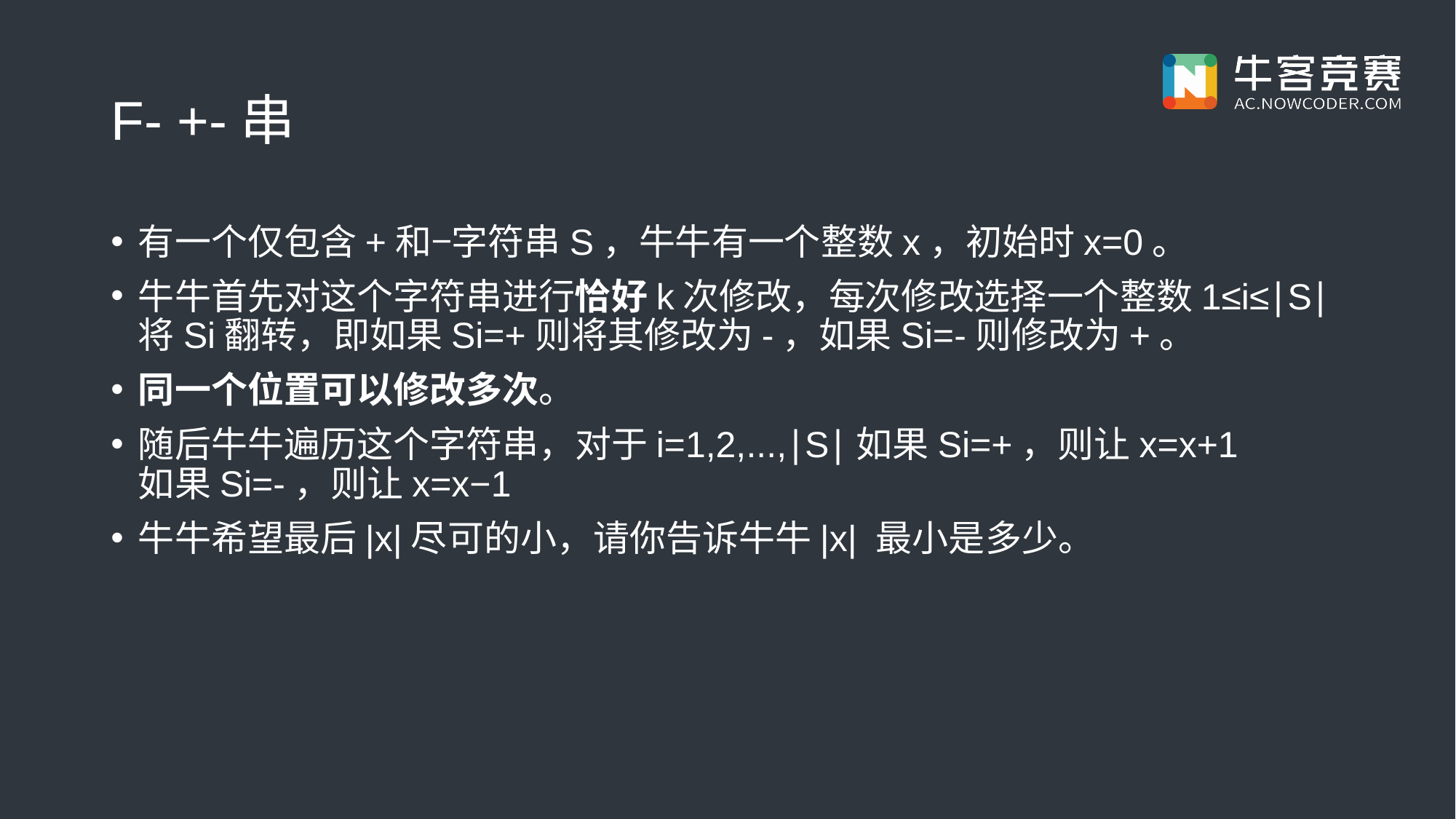

# F- +-串
有一个仅包含+和−字符串S，牛牛有一个整数x，初始时x=0。
牛牛首先对这个字符串进行恰好k次修改，每次修改选择一个整数1≤i≤∣S∣将Si​翻转，即如果Si=+则将其修改为-，如果Si=-则修改为+。
同一个位置可以修改多次。
随后牛牛遍历这个字符串，对于i=1,2,...,∣S∣如果Si=+，则让x=x+1
如果Si=-，则让x=x−1
牛牛希望最后|x|尽可的小，请你告诉牛牛|x| 最小是多少。